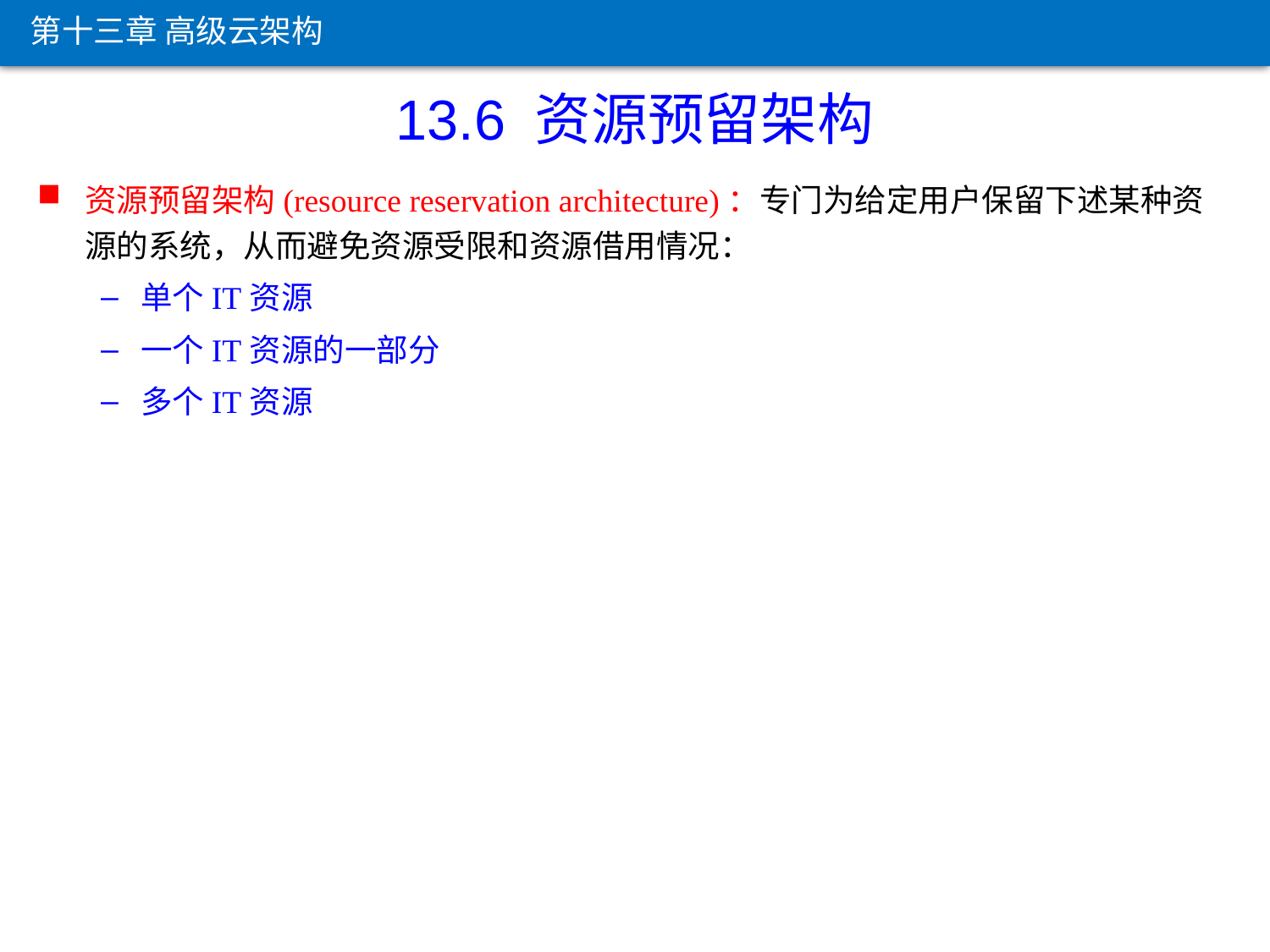

第十三章 高级云架构
13.6 资源预留架构
资源预留架构(resource reservation architecture)：专门为给定用户保留下述某种资源的系统，从而避免资源受限和资源借用情况：
单个IT资源
一个IT资源的一部分
多个IT资源
29